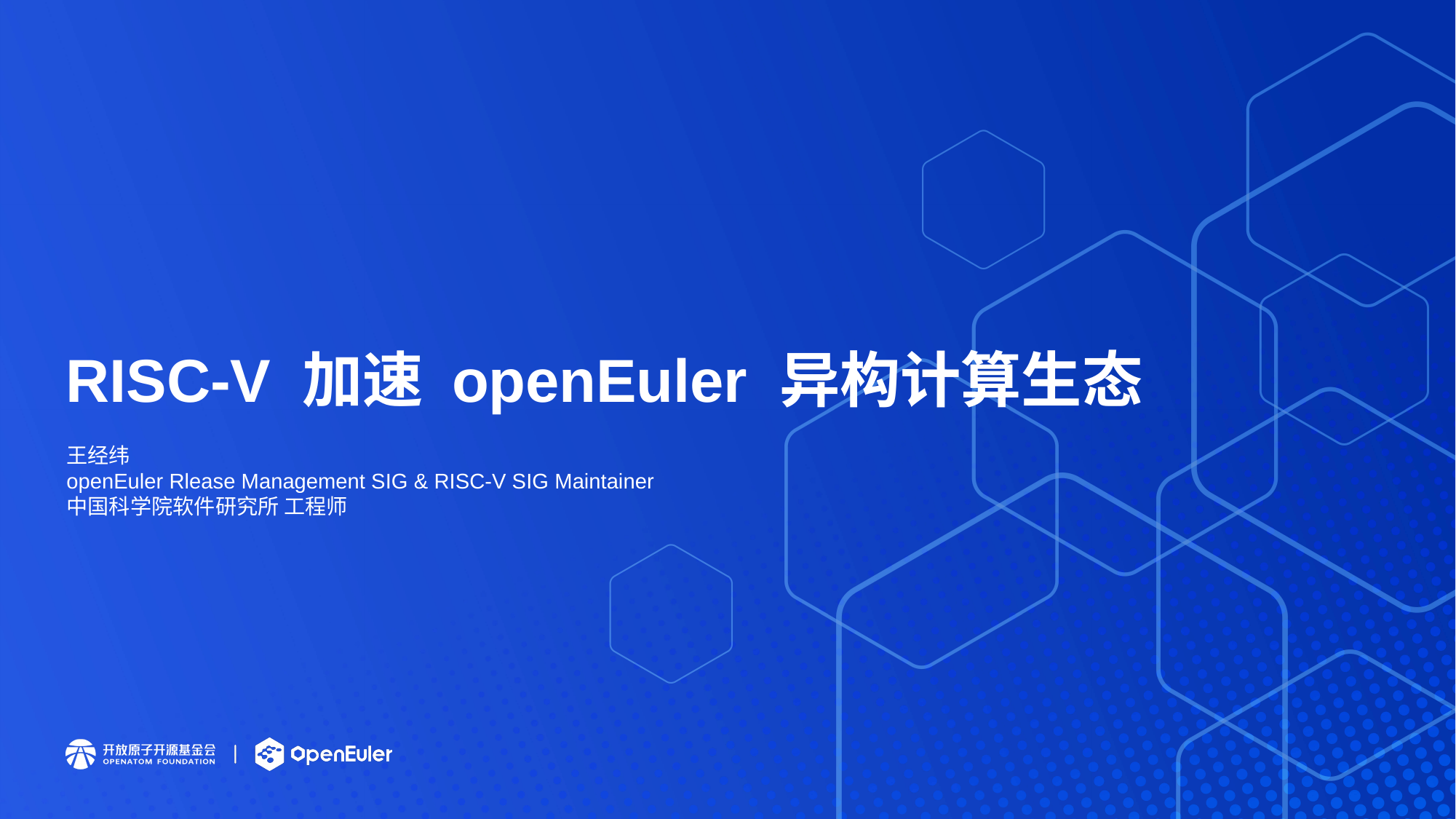

# RISC-V 加速 openEuler 异构计算生态
王经纬
openEuler Rlease Management SIG & RISC-V SIG Maintainer
中国科学院软件研究所 工程师